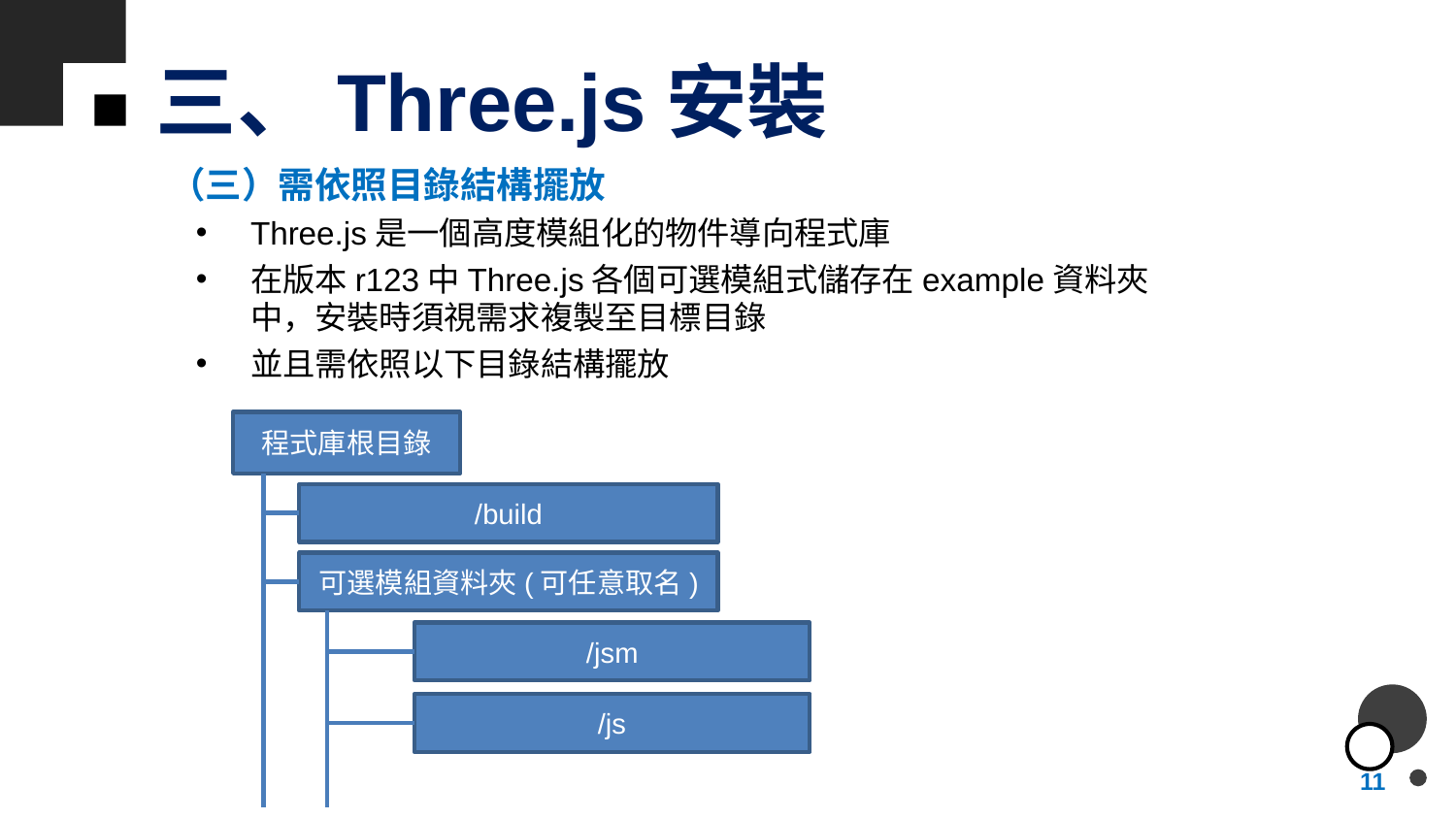

# 三、Three.js安裝
（三）需依照目錄結構擺放
Three.js是一個高度模組化的物件導向程式庫
在版本r123中Three.js各個可選模組式儲存在example資料夾中，安裝時須視需求複製至目標目錄
並且需依照以下目錄結構擺放
程式庫根目錄
/build
可選模組資料夾(可任意取名)
/jsm
/js

11